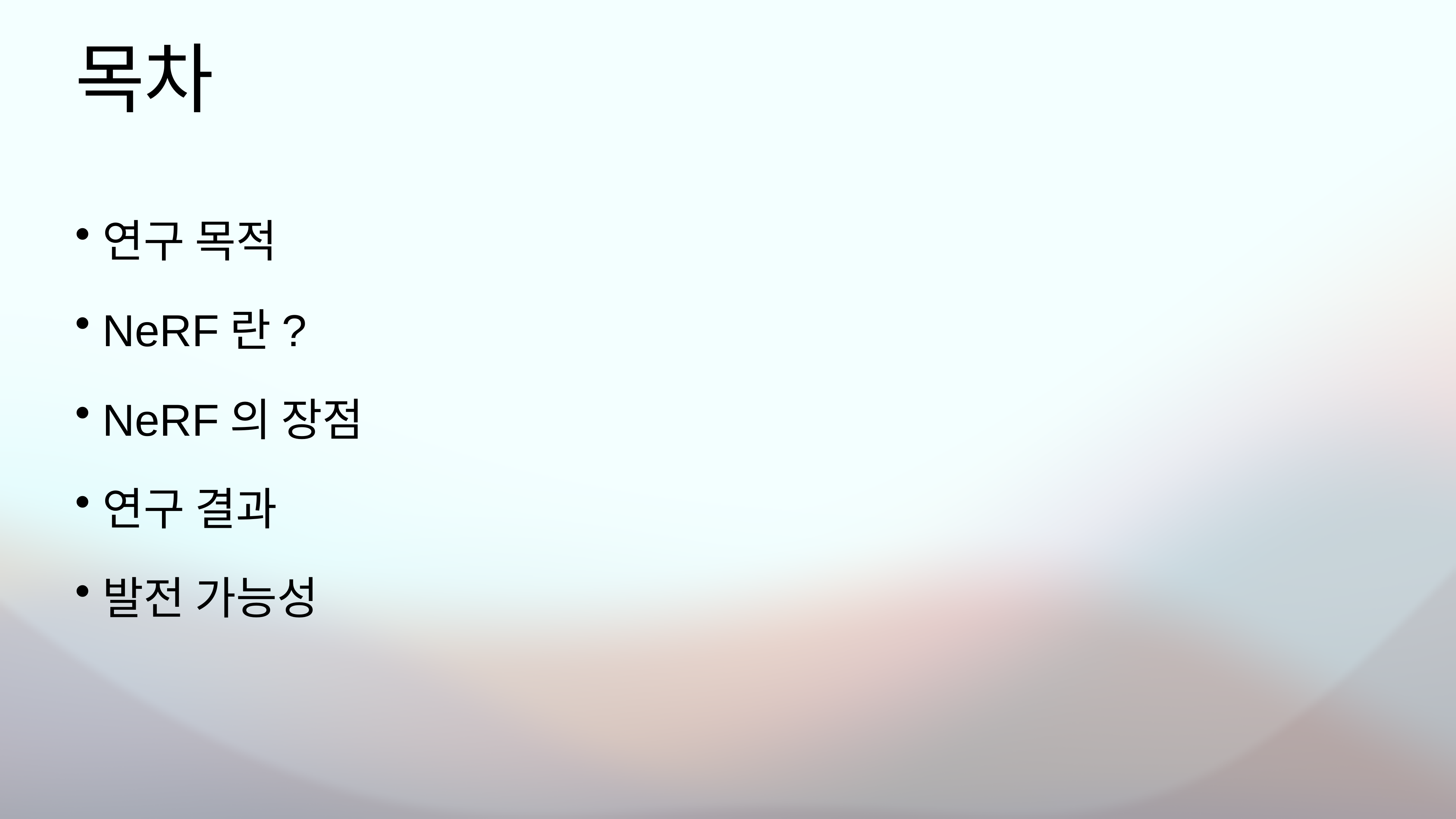

# 목차

연구 목적
NeRF란?
NeRF의 장점
연구 결과
발전 가능성